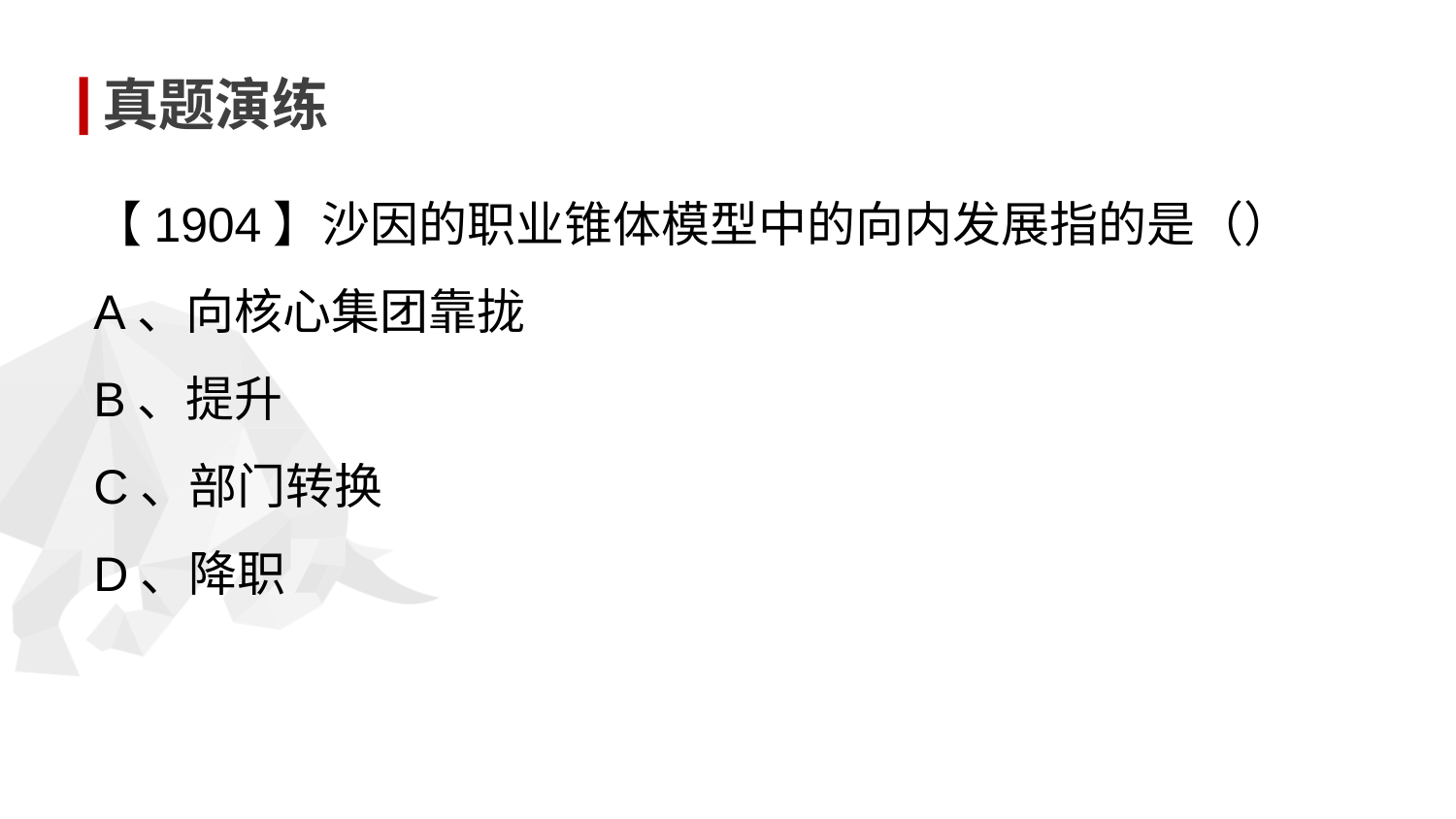

真题演练
【1904】沙因的职业锥体模型中的向内发展指的是（）
A、向核心集团靠拢
B、提升
C、部门转换
D、降职